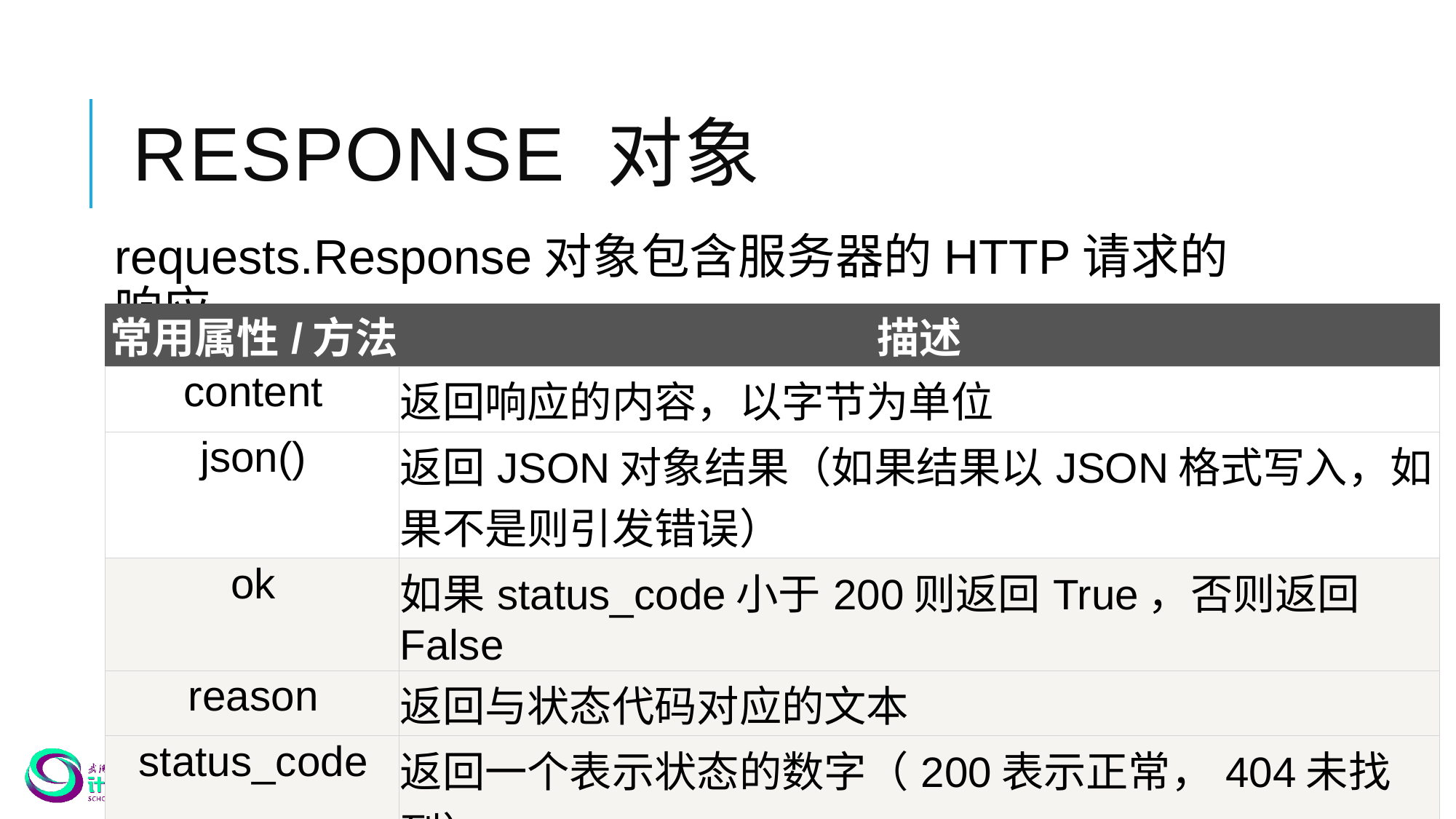

# Response 对象
requests.Response对象包含服务器的HTTP请求的响应。
| 常用属性/方法 | 描述 |
| --- | --- |
| content | 返回响应的内容，以字节为单位 |
| json() | 返回JSON对象结果（如果结果以JSON格式写入，如果不是则引发错误） |
| ok | 如果status\_code小于200则返回True，否则返回False |
| reason | 返回与状态代码对应的文本 |
| status\_code | 返回一个表示状态的数字（200表示正常，404未找到） |
| text | 以unicode形式返回响应的内容 |